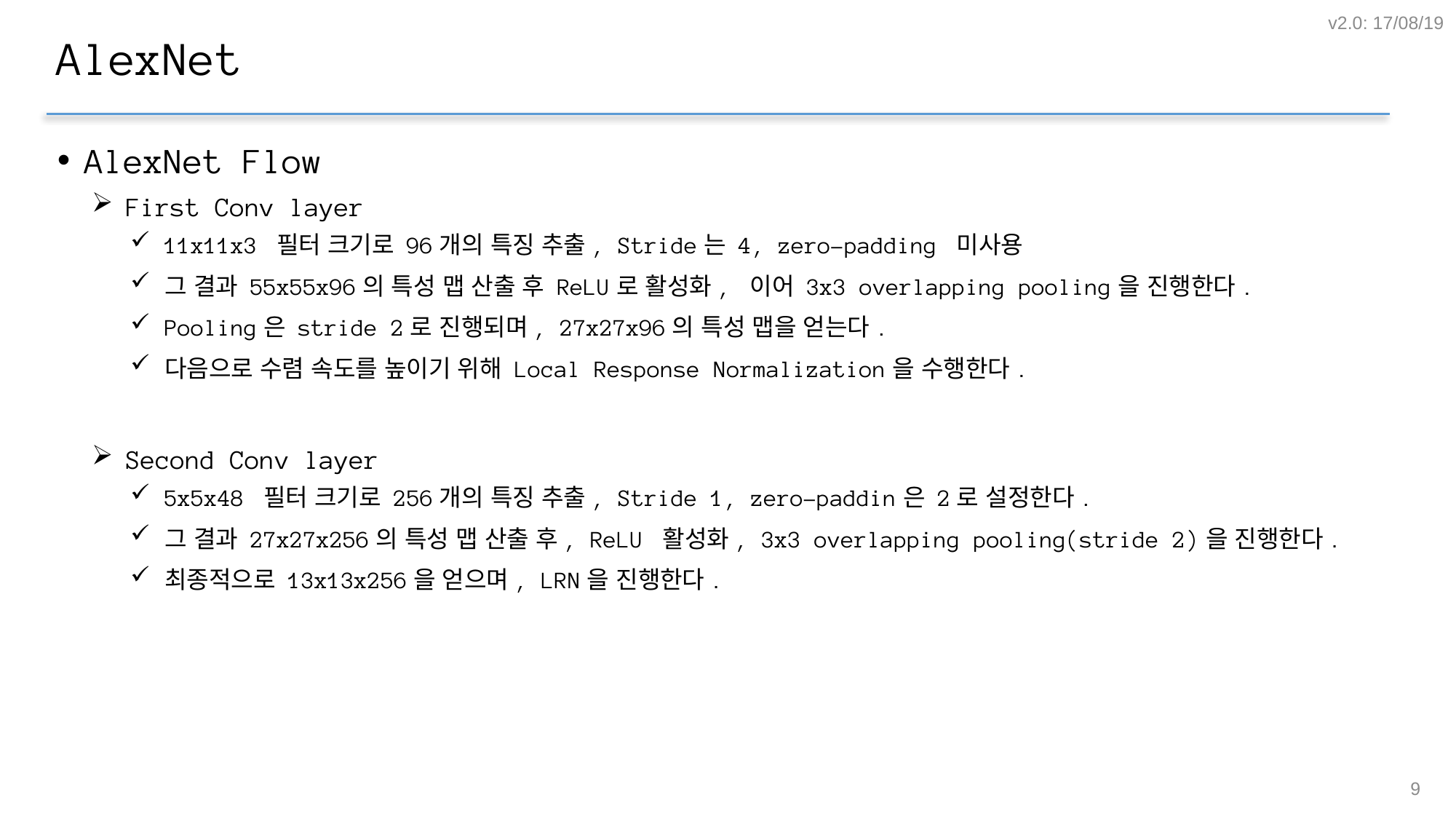

v2.0: 17/08/19
# AlexNet
AlexNet Flow
First Conv layer
11x11x3 필터 크기로 96개의 특징 추출, Stride는 4, zero-padding 미사용
그 결과 55x55x96의 특성 맵 산출 후 ReLU로 활성화, 이어 3x3 overlapping pooling을 진행한다.
Pooling은 stride 2로 진행되며, 27x27x96의 특성 맵을 얻는다.
다음으로 수렴 속도를 높이기 위해 Local Response Normalization을 수행한다.

Second Conv layer
5x5x48 필터 크기로 256개의 특징 추출, Stride 1, zero-paddin은 2로 설정한다.
그 결과 27x27x256의 특성 맵 산출 후, ReLU 활성화, 3x3 overlapping pooling(stride 2)을 진행한다.
최종적으로 13x13x256을 얻으며, LRN을 진행한다.

9